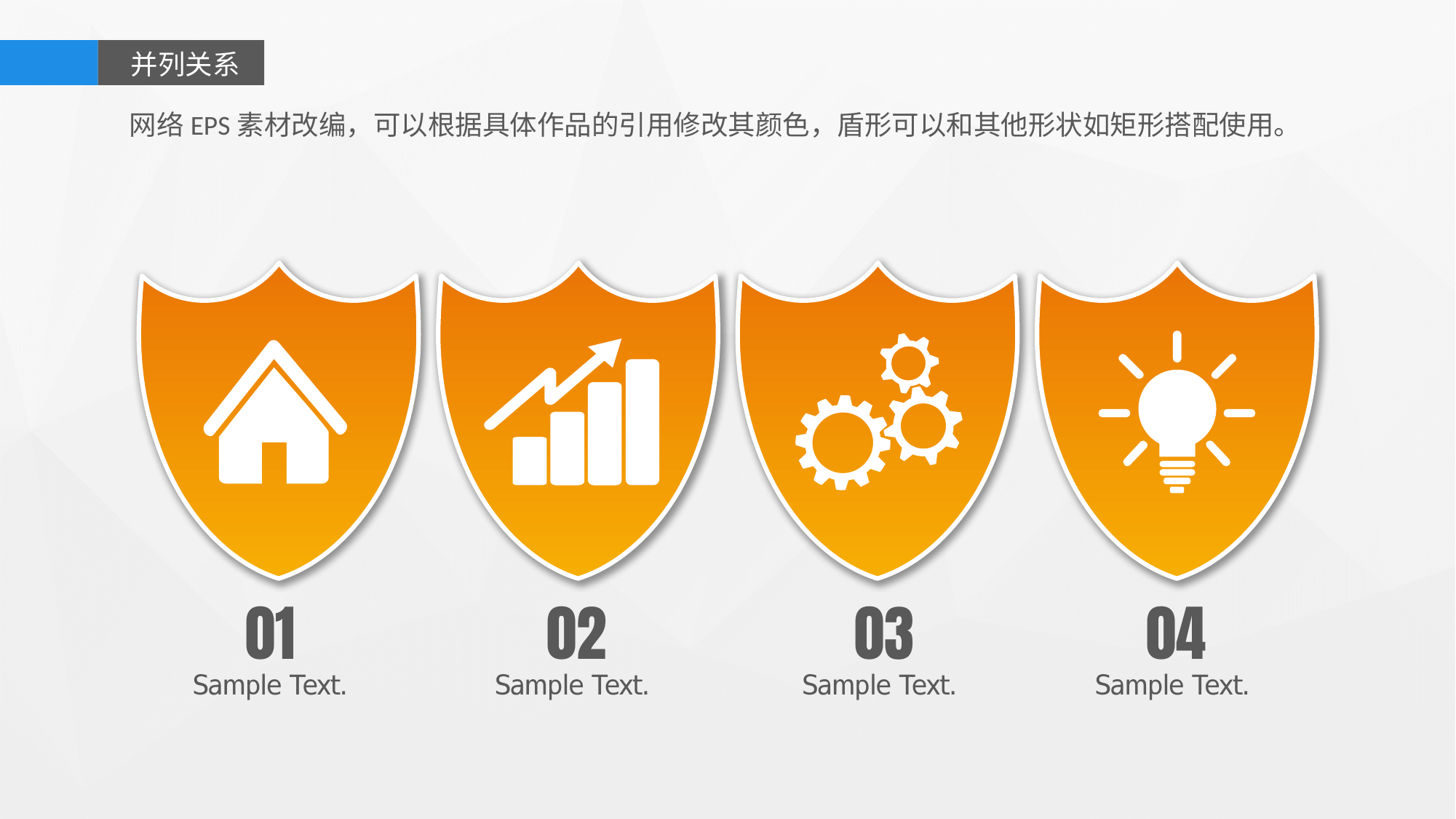

并列关系
网络EPS素材改编，可以根据具体作品的引用修改其颜色，盾形可以和其他形状如矩形搭配使用。

01
02
03
04
Sample Text.
Sample Text.
Sample Text.
Sample Text.